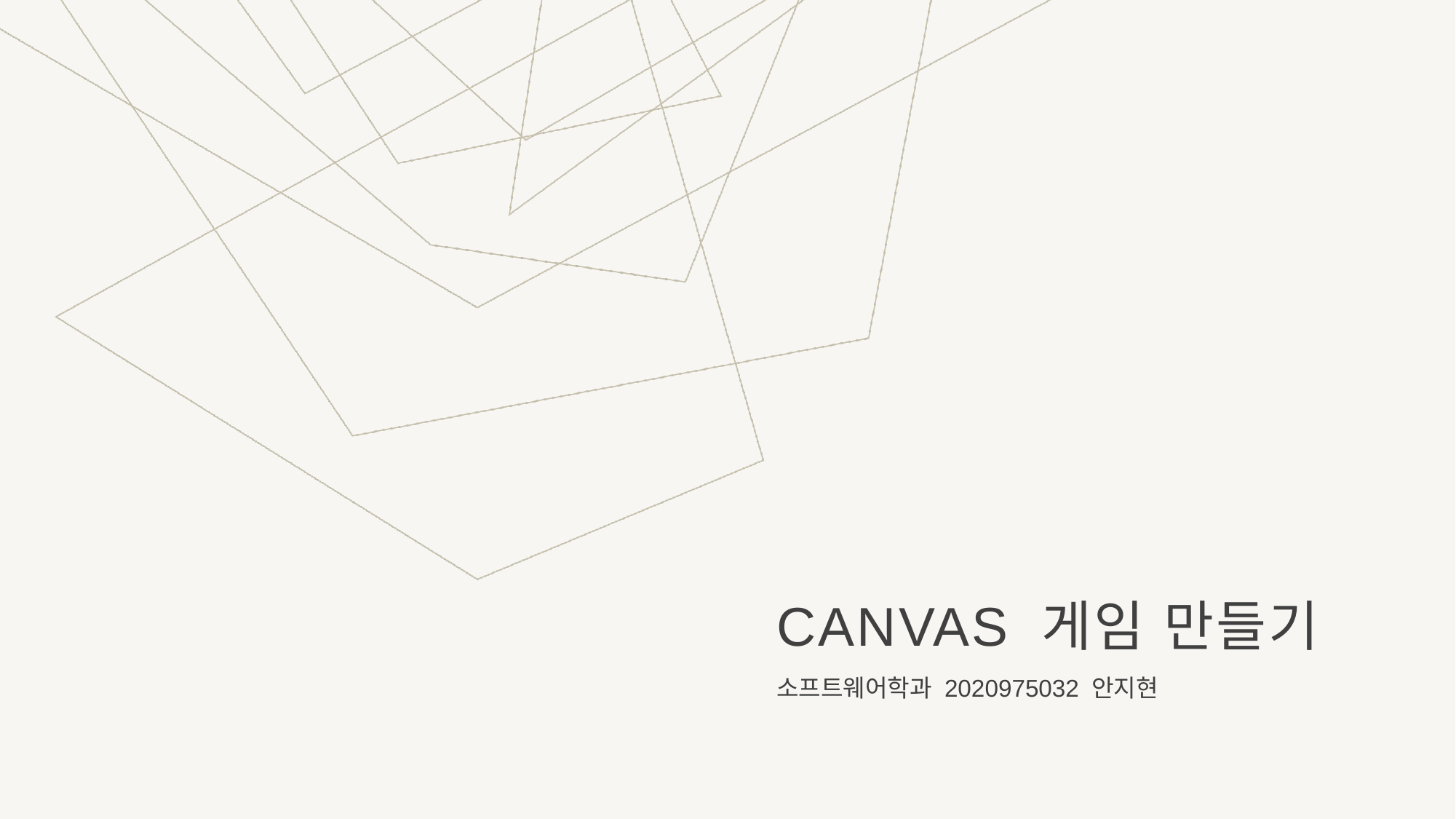

# Canvas 게임 만들기
소프트웨어학과 2020975032 안지현